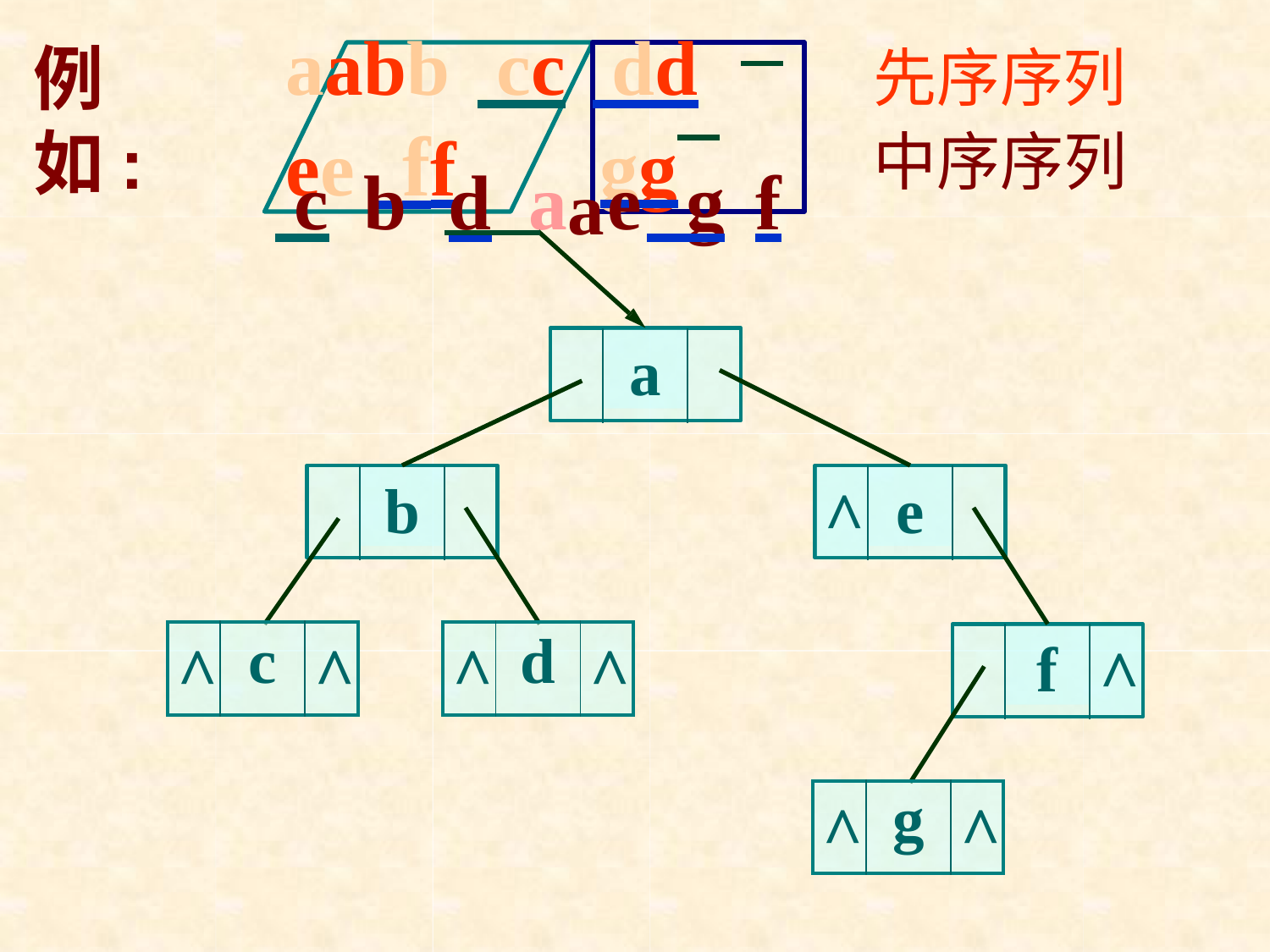

# aa	bb  cc  dd	ee  ff	gg
先序序列 中序序列
例如:

 c	b	d	aa	e  g	f

a

b
^
e

| ^ | c | ^ |
| --- | --- | --- |
| ^ | d | ^ |
| --- | --- | --- |

f
^

| ^ | g | ^ |
| --- | --- | --- |